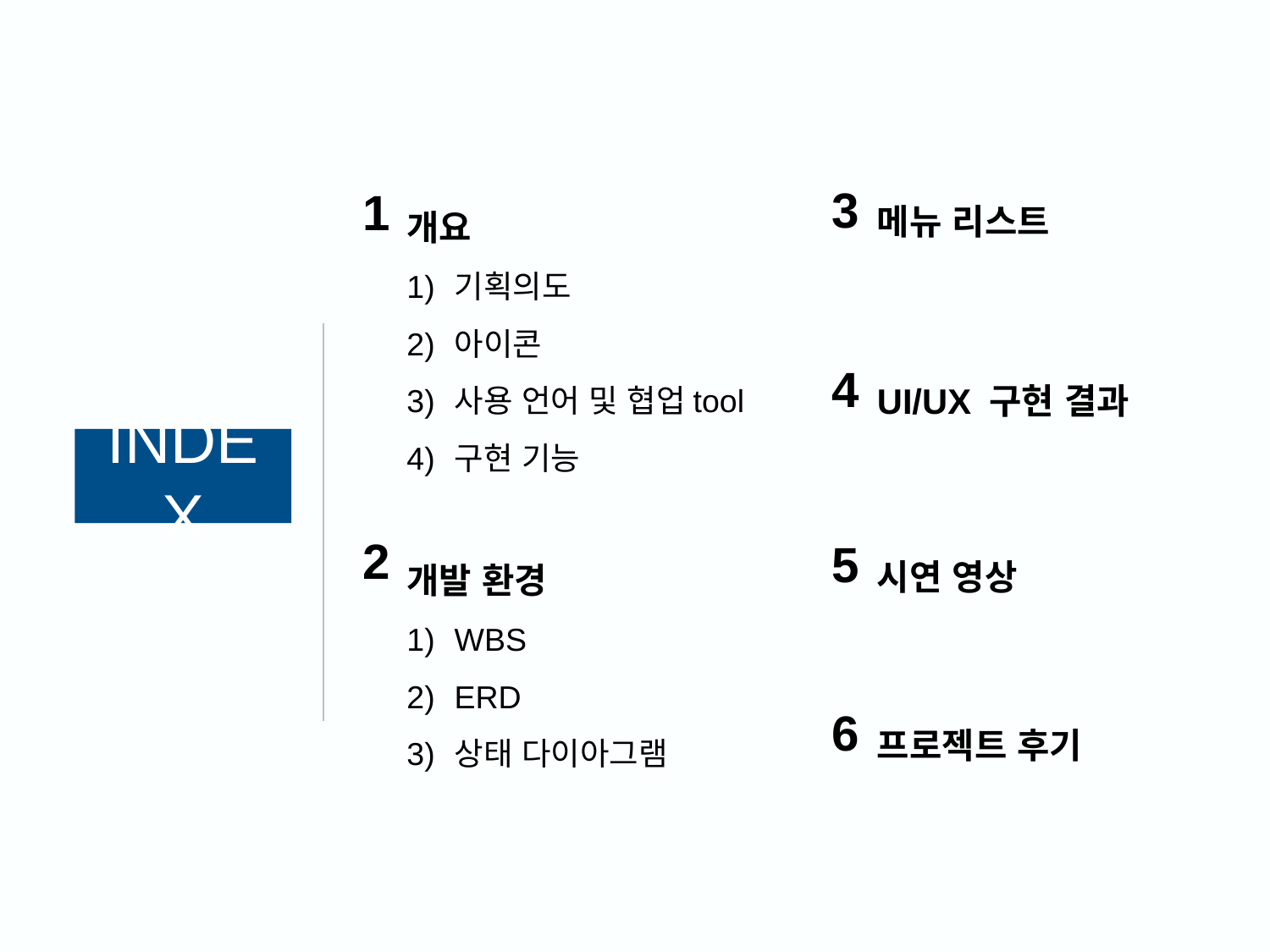

3
메뉴 리스트
1
개요
기획의도
아이콘
사용 언어 및 협업tool
구현 기능
4
UI/UX 구현 결과
INDEX
2
5
시연 영상
개발 환경
WBS
ERD
상태 다이아그램
6
프로젝트 후기